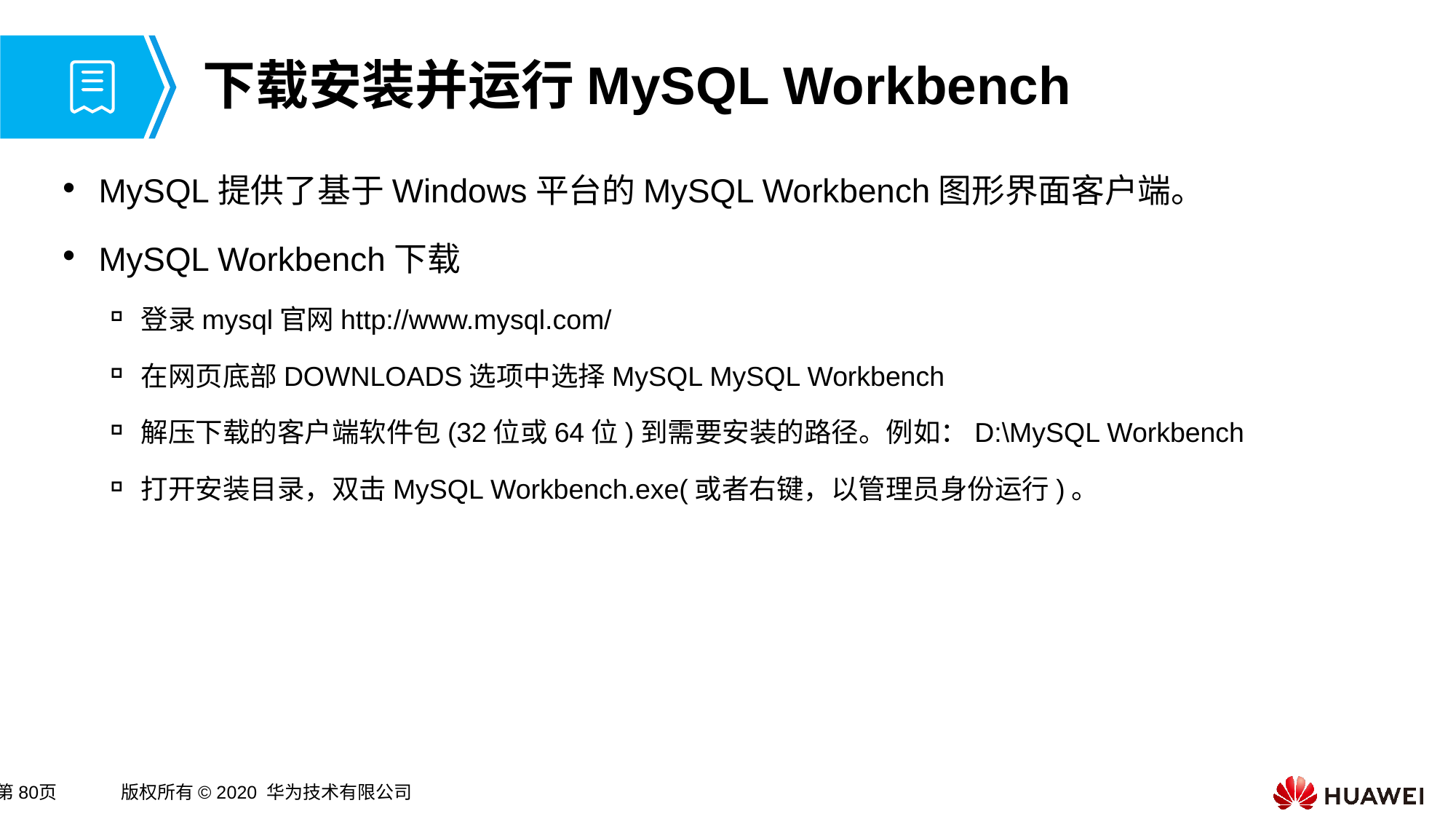

# 下载安装并运行MySQL Workbench
MySQL提供了基于Windows平台的MySQL Workbench图形界面客户端。
MySQL Workbench下载
登录mysql官网http://www.mysql.com/
在网页底部DOWNLOADS选项中选择MySQL MySQL Workbench
解压下载的客户端软件包(32位或64位)到需要安装的路径。例如：D:\MySQL Workbench
打开安装目录，双击MySQL Workbench.exe(或者右键，以管理员身份运行)。